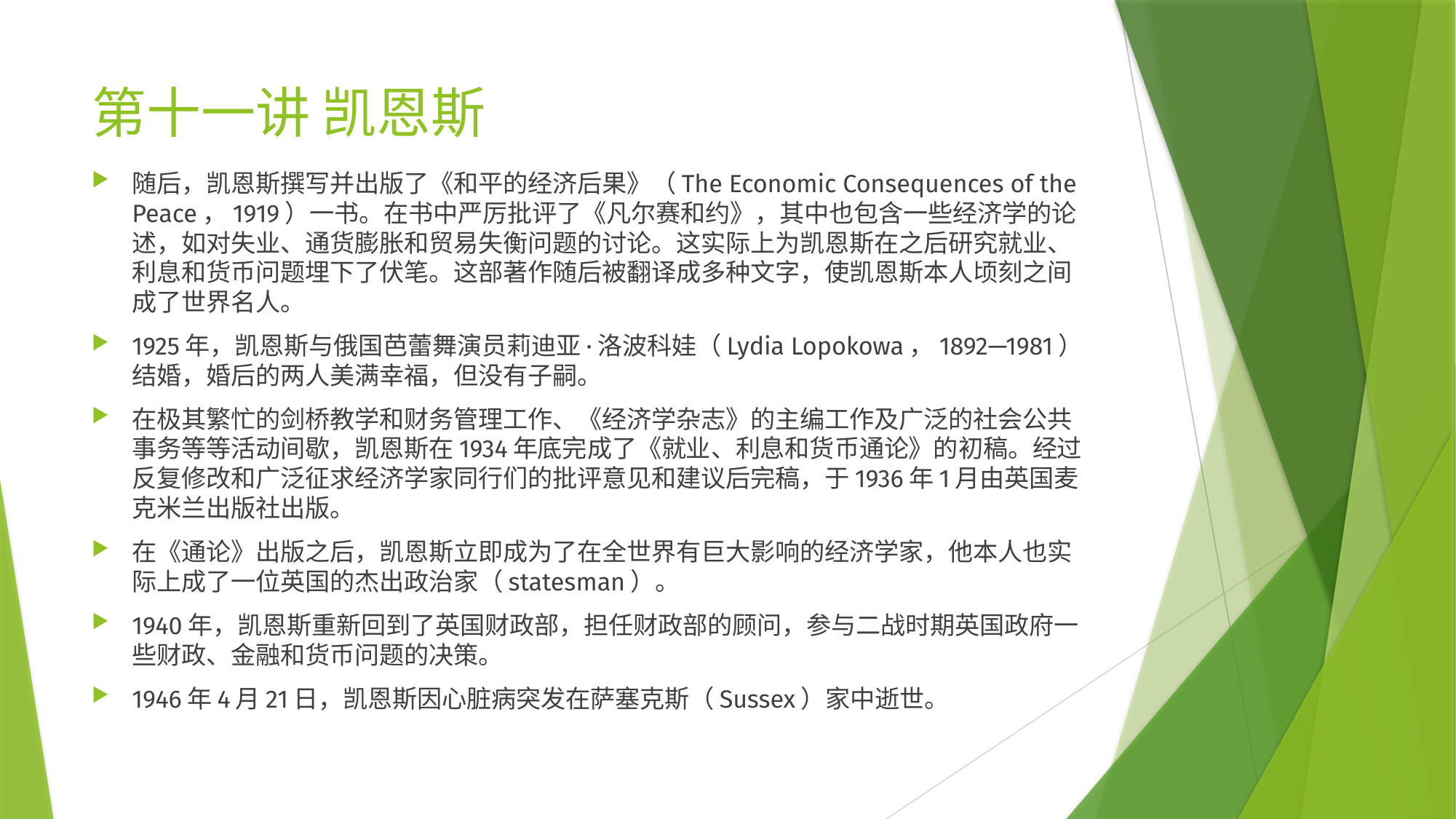

# 第十一讲 凯恩斯
随后，凯恩斯撰写并出版了《和平的经济后果》（The Economic Consequences of the Peace，1919）一书。在书中严厉批评了《凡尔赛和约》，其中也包含一些经济学的论述，如对失业、通货膨胀和贸易失衡问题的讨论。这实际上为凯恩斯在之后研究就业、利息和货币问题埋下了伏笔。这部著作随后被翻译成多种文字，使凯恩斯本人顷刻之间成了世界名人。
1925年，凯恩斯与俄国芭蕾舞演员莉迪亚·洛波科娃（Lydia Lopokowa，1892—1981）结婚，婚后的两人美满幸福，但没有子嗣。
在极其繁忙的剑桥教学和财务管理工作、《经济学杂志》的主编工作及广泛的社会公共事务等等活动间歇，凯恩斯在1934年底完成了《就业、利息和货币通论》的初稿。经过反复修改和广泛征求经济学家同行们的批评意见和建议后完稿，于1936年1月由英国麦克米兰出版社出版。
在《通论》出版之后，凯恩斯立即成为了在全世界有巨大影响的经济学家，他本人也实际上成了一位英国的杰出政治家（statesman）。
1940年，凯恩斯重新回到了英国财政部，担任财政部的顾问，参与二战时期英国政府一些财政、金融和货币问题的决策。
1946年4月21日，凯恩斯因心脏病突发在萨塞克斯（Sussex）家中逝世。